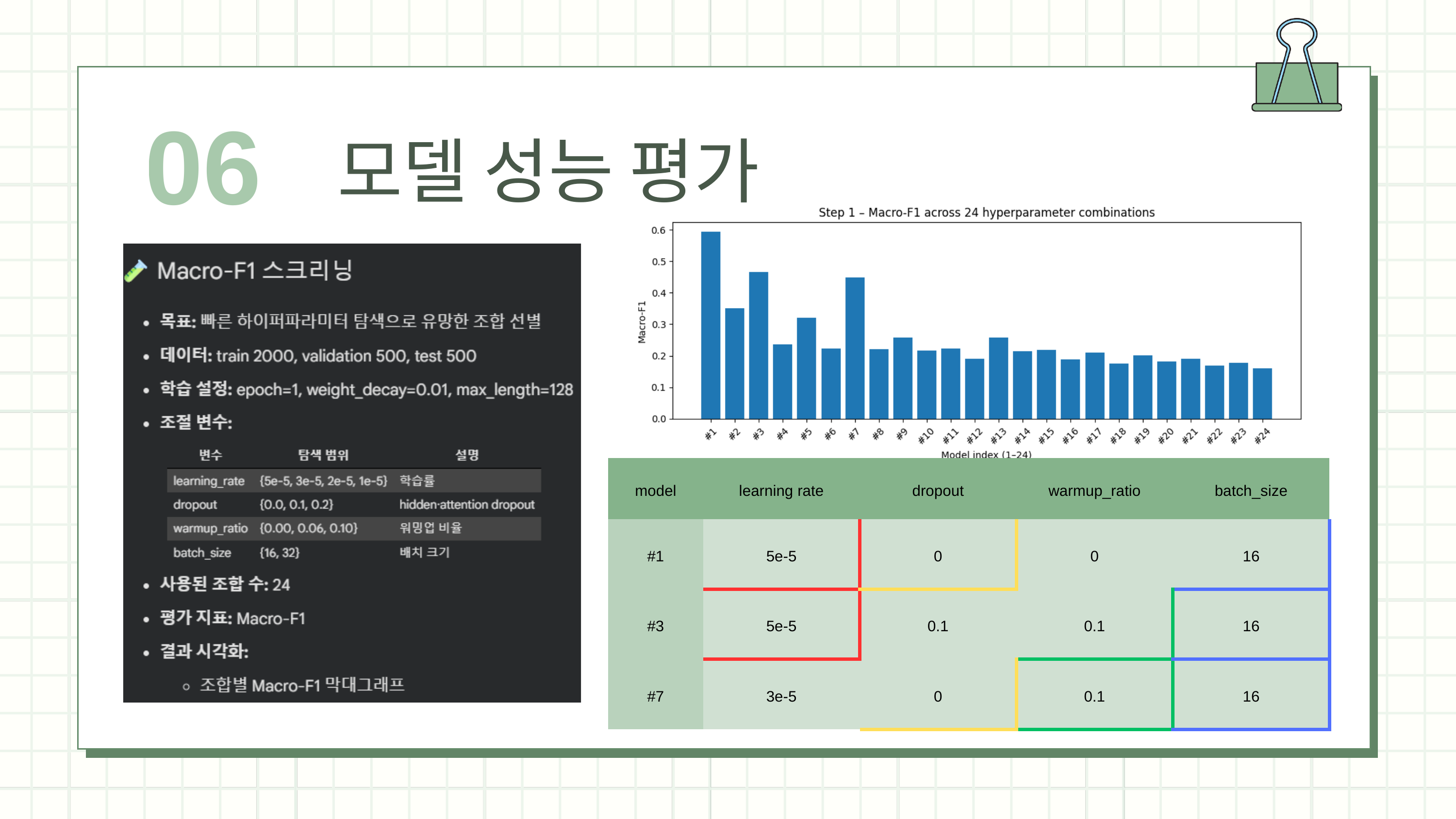

06
모델 성능 평가

| model | learning rate | dropout | warmup\_ratio | batch\_size |
| --- | --- | --- | --- | --- |
| #1 | 5e-5 | 0 | 0 | 16 |
| #3 | 5e-5 | 0.1 | 0.1 | 16 |
| #7 | 3e-5 | 0 | 0.1 | 16 |